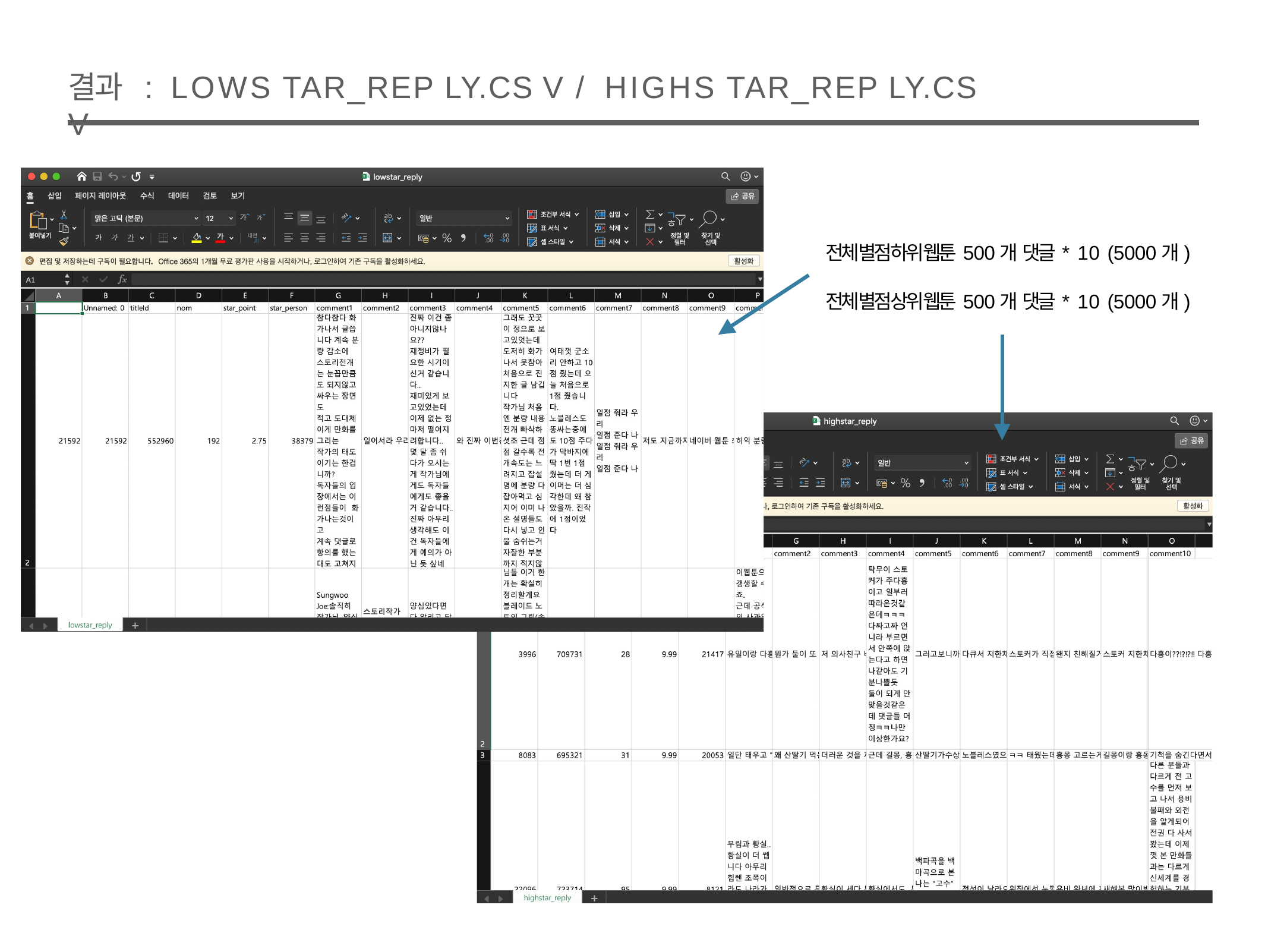

# 결과	:	LOWS TAR_REP LY.CS V	/	HIGHS TAR_REP LY.CS V

전체 별점 하위 웹툰 500개 댓글 * 10 (5000개)
전체 별점 상위 웹툰 500개 댓글 * 10 (5000개)